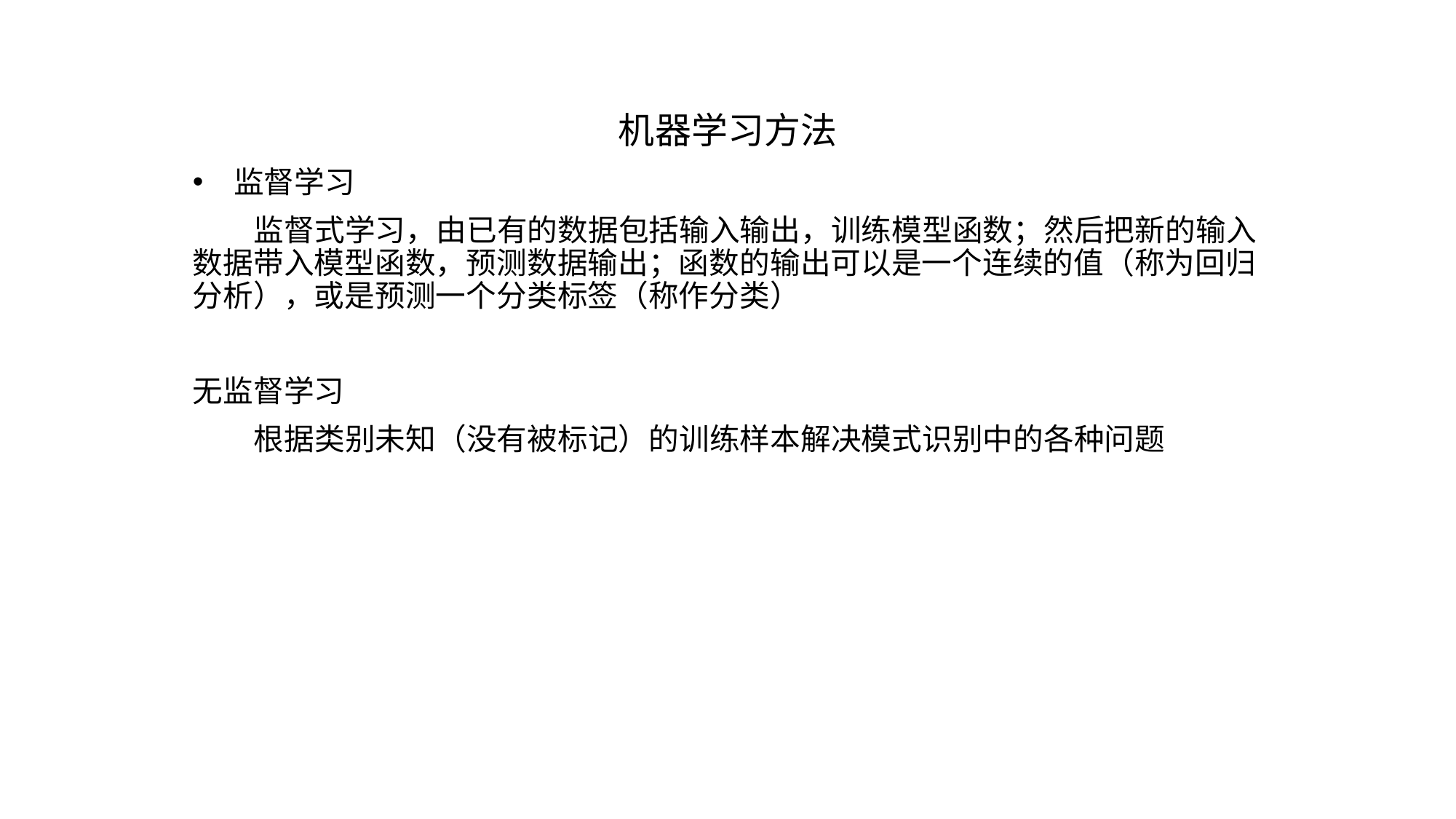

机器学习方法
监督学习
        监督式学习，由已有的数据包括输入输出，训练模型函数；然后把新的输入数据带入模型函数，预测数据输出；函数的输出可以是一个连续的值（称为回归分析），或是预测一个分类标签（称作分类）

无监督学习
        根据类别未知（没有被标记）的训练样本解决模式识别中的各种问题